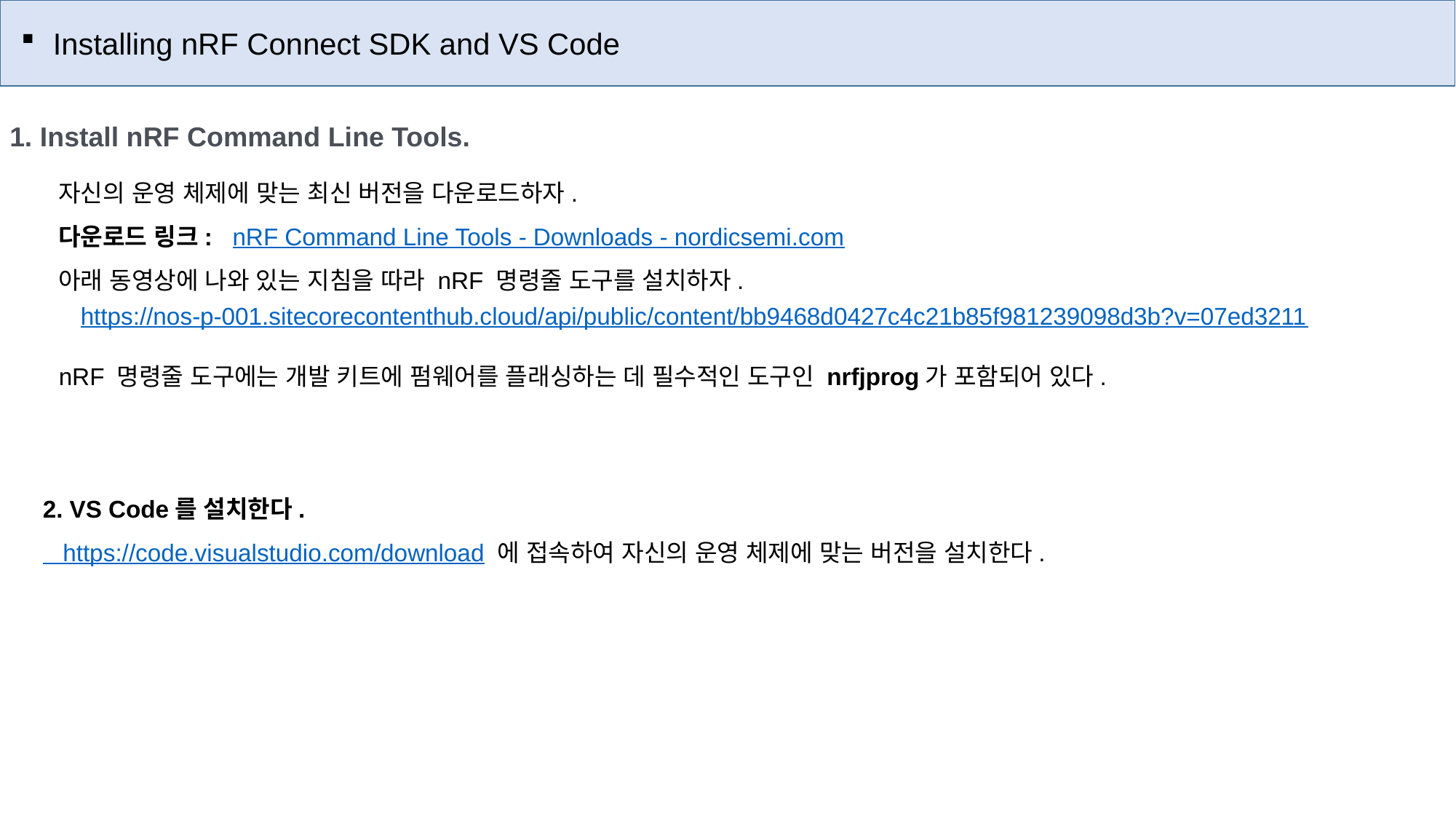

Installing nRF Connect SDK and VS Code
1. Install nRF Command Line Tools.
자신의 운영 체제에 맞는 최신 버전을 다운로드하자.
다운로드 링크:   nRF Command Line Tools - Downloads - nordicsemi.com
아래 동영상에 나와 있는 지침을 따라 nRF 명령줄 도구를 설치하자.
https://nos-p-001.sitecorecontenthub.cloud/api/public/content/bb9468d0427c4c21b85f981239098d3b?v=07ed3211
nRF 명령줄 도구에는 개발 키트에 펌웨어를 플래싱하는 데 필수적인 도구인 nrfjprog가 포함되어 있다.
 VS Code를 설치한다.
   https://code.visualstudio.com/download 에 접속하여 자신의 운영 체제에 맞는 버전을 설치한다.